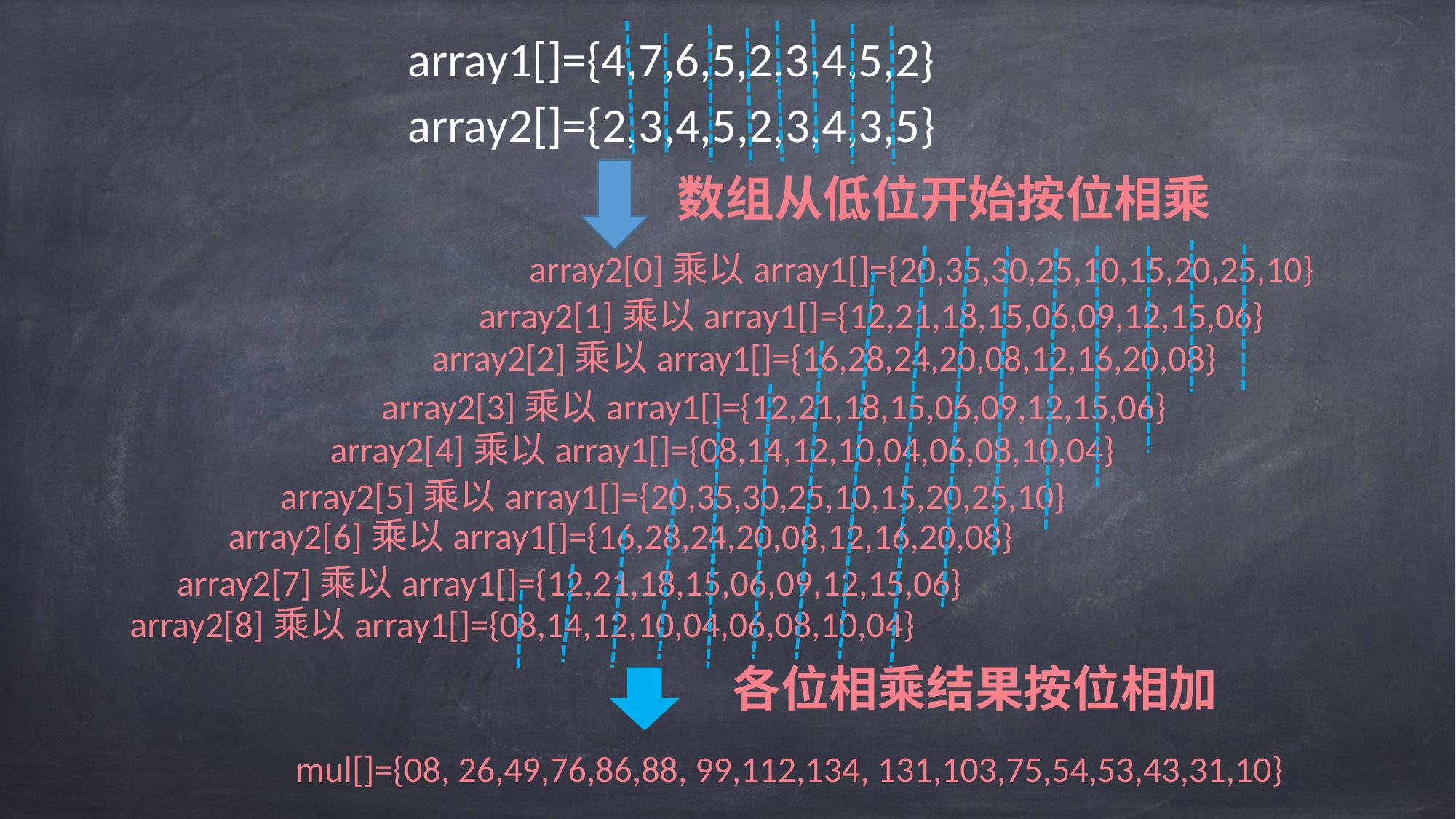

array1[]={4,7,6,5,2,3,4,5,2}

array2[]={2,3,4,5,2,3,4,3,5}

数组从低位开始按位相乘
array2[0]乘以array1[]={20,35,30,25,10,15,20,25,10}

array2[1]乘以array1[]={12,21,18,15,06,09,12,15,06}

array2[2]乘以array1[]={16,28,24,20,08,12,16,20,08}

array2[3]乘以array1[]={12,21,18,15,06,09,12,15,06}

array2[4]乘以array1[]={08,14,12,10,04,06,08,10,04}

array2[5]乘以array1[]={20,35,30,25,10,15,20,25,10}

array2[6]乘以array1[]={16,28,24,20,08,12,16,20,08}

array2[7]乘以array1[]={12,21,18,15,06,09,12,15,06}

array2[8]乘以array1[]={08,14,12,10,04,06,08,10,04}

各位相乘结果按位相加

mul[]={08, 26,49,76,86,88, 99,112,134, 131,103,75,54,53,43,31,10}